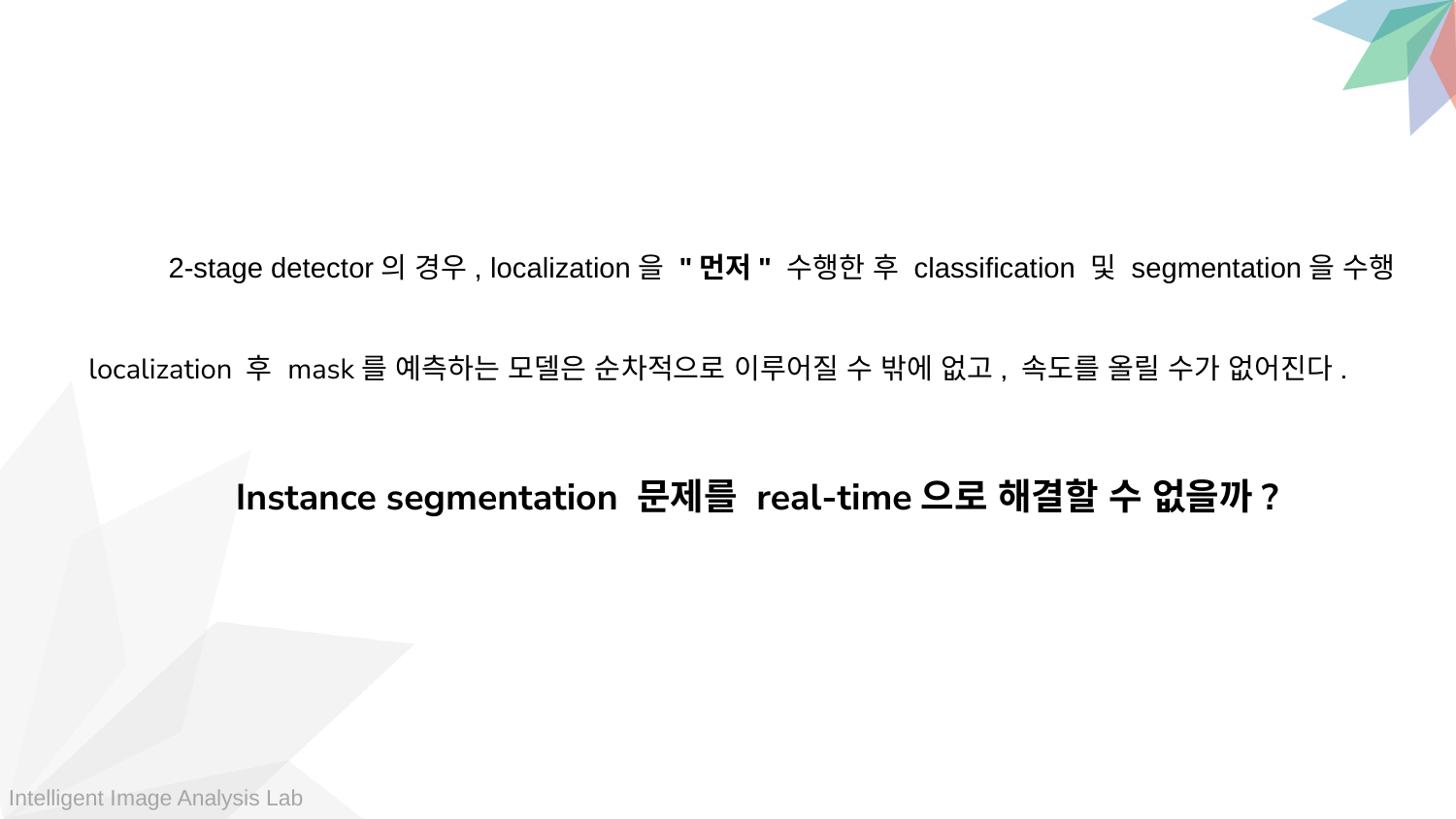

2-stage detector의 경우, localization을 "먼저" 수행한 후 classification 및 segmentation을 수행
localization 후 mask를 예측하는 모델은 순차적으로 이루어질 수 밖에 없고, 속도를 올릴 수가 없어진다.
Instance segmentation 문제를 real-time으로 해결할 수 없을까?